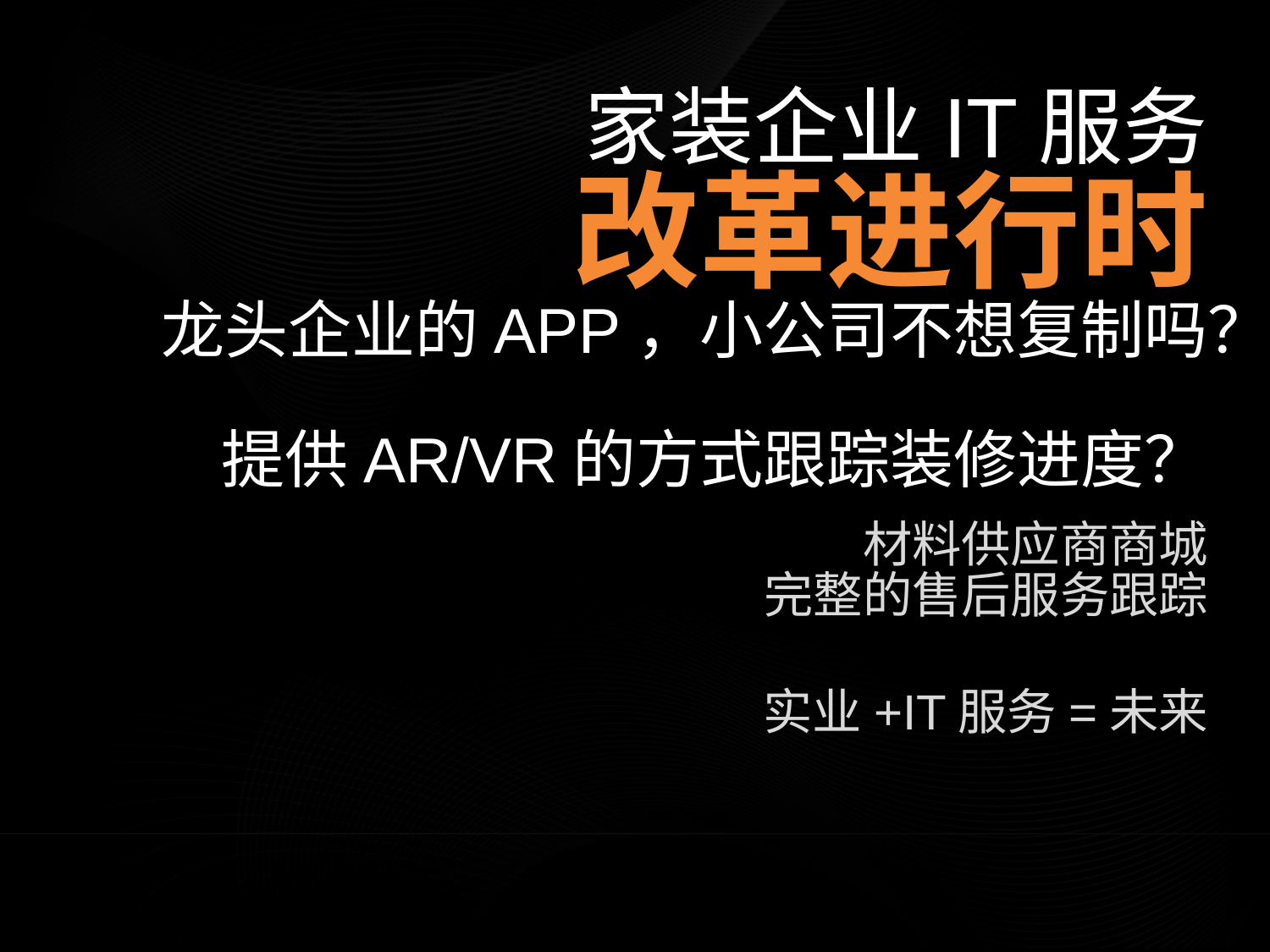

家装企业IT服务
改革进行时
龙头企业的APP，小公司不想复制吗？
提供AR/VR的方式跟踪装修进度？
材料供应商商城
完整的售后服务跟踪
实业+IT服务=未来